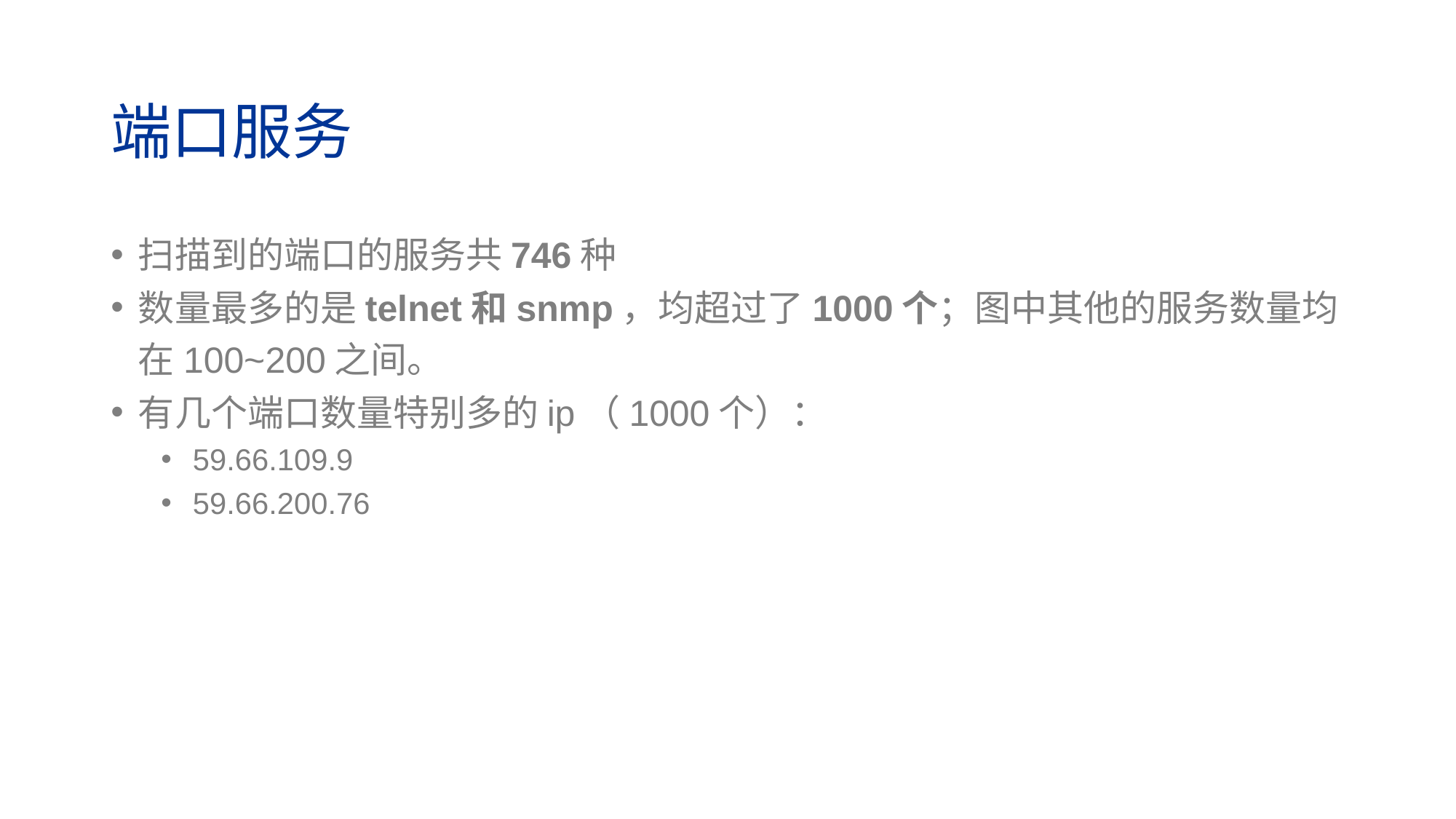

# 端口服务
扫描到的端口的服务共746种
数量最多的是telnet和snmp，均超过了1000个；图中其他的服务数量均在100~200之间。
有几个端口数量特别多的ip（1000个）：
59.66.109.9
59.66.200.76